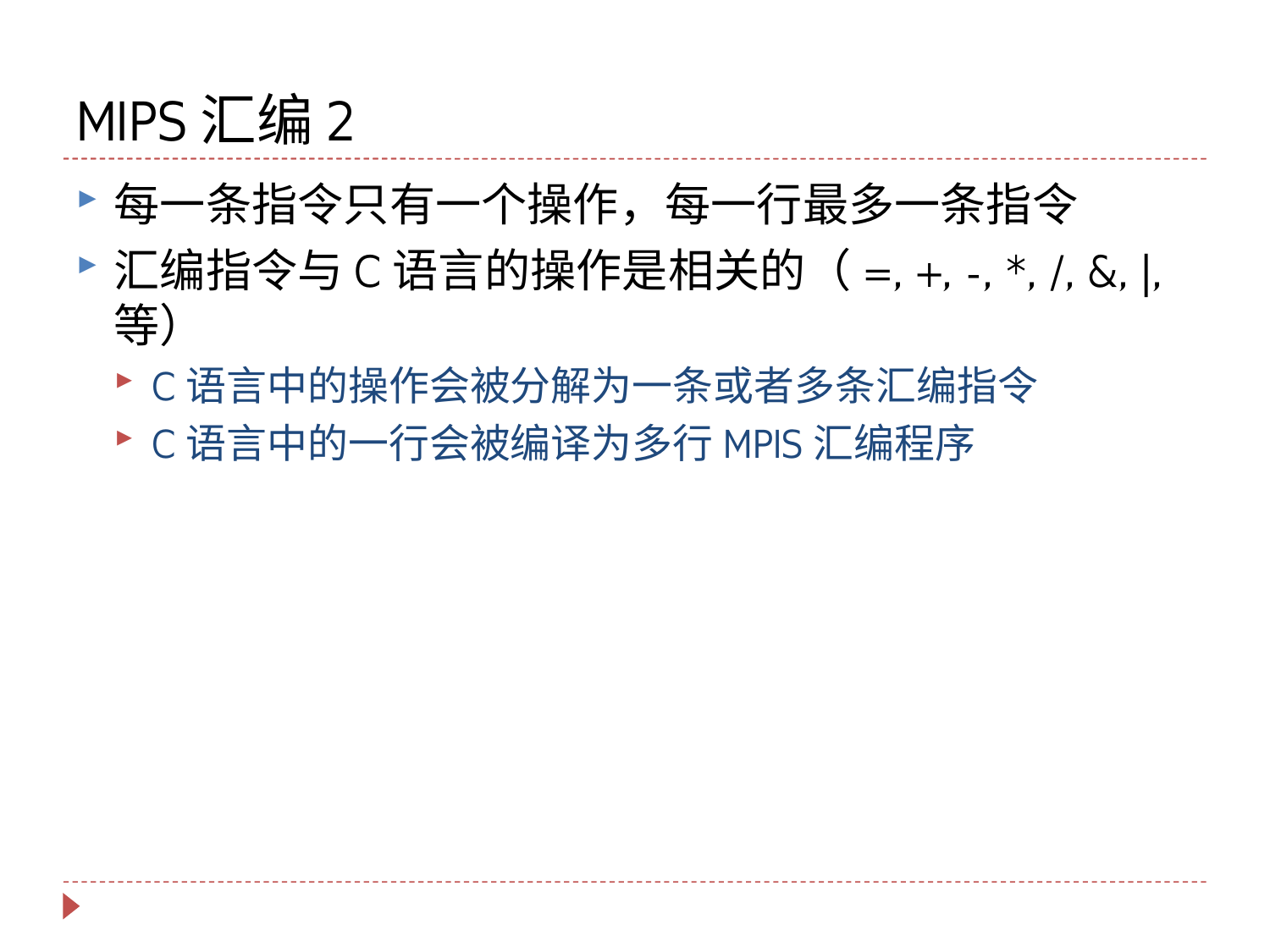

# MIPS汇编2
每一条指令只有一个操作，每一行最多一条指令
汇编指令与C语言的操作是相关的（=, +, -, *, /, &, |, 等）
C语言中的操作会被分解为一条或者多条汇编指令
C语言中的一行会被编译为多行MPIS汇编程序